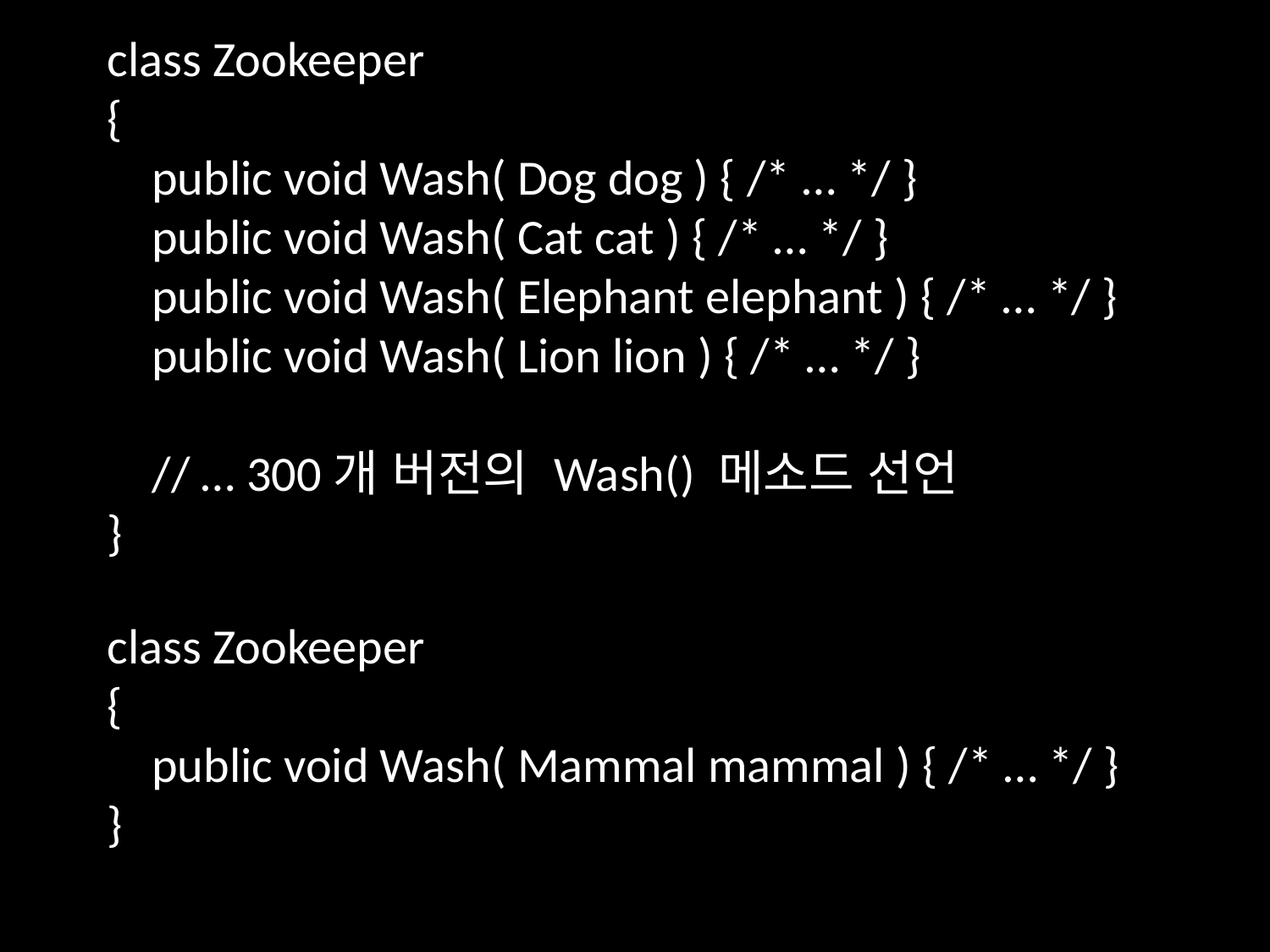

class Zookeeper
{
    public void Wash( Dog dog ) { /* … */ }
    public void Wash( Cat cat ) { /* … */ }
    public void Wash( Elephant elephant ) { /* … */ }
    public void Wash( Lion lion ) { /* … */ }

    // … 300개 버전의 Wash() 메소드 선언
}
class Zookeeper
{
    public void Wash( Mammal mammal ) { /* … */ }
}